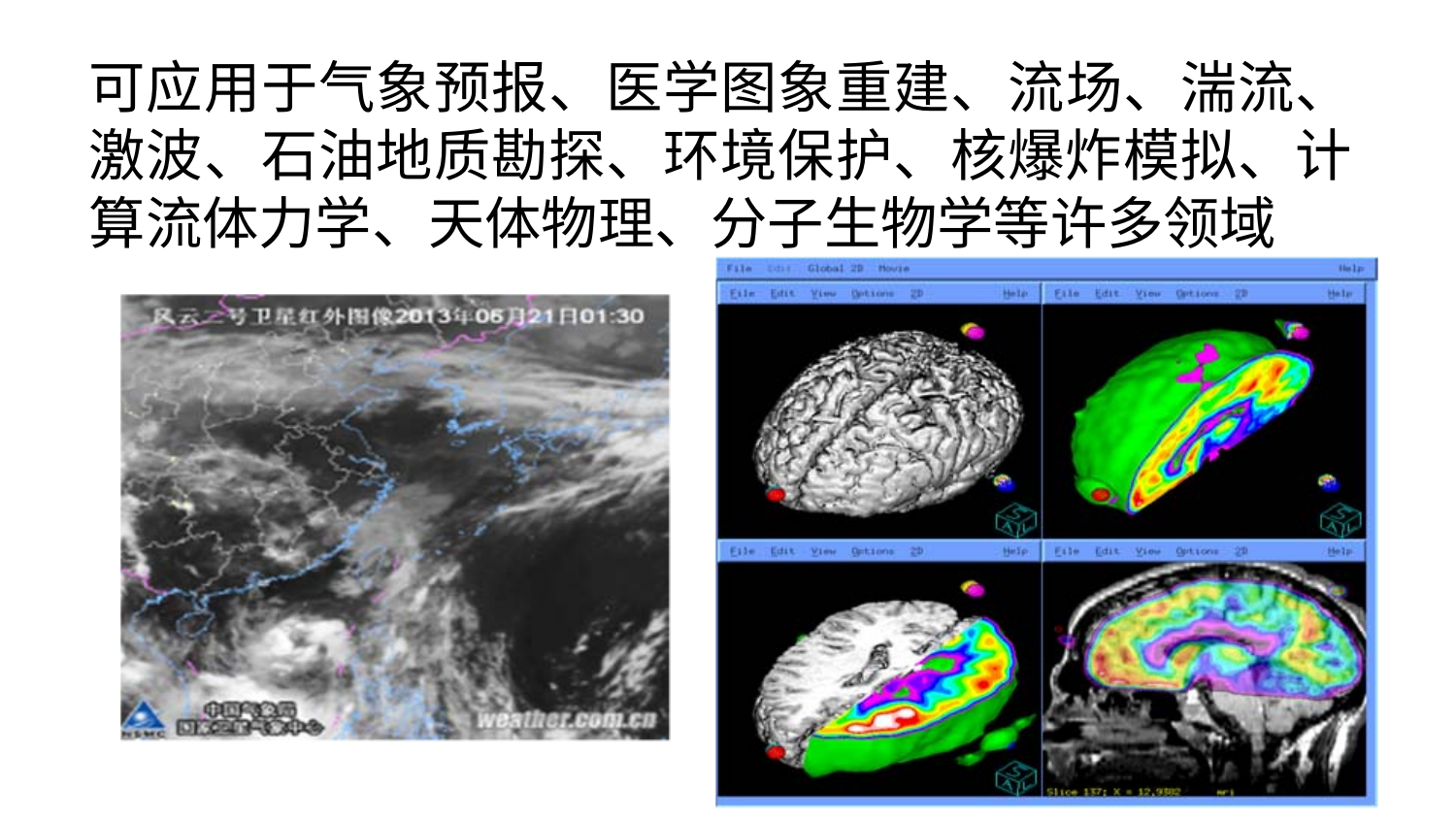

# 可应用于气象预报、医学图象重建、流场、湍流、激波、石油地质勘探、环境保护、核爆炸模拟、计算流体力学、天体物理、分子生物学等许多领域